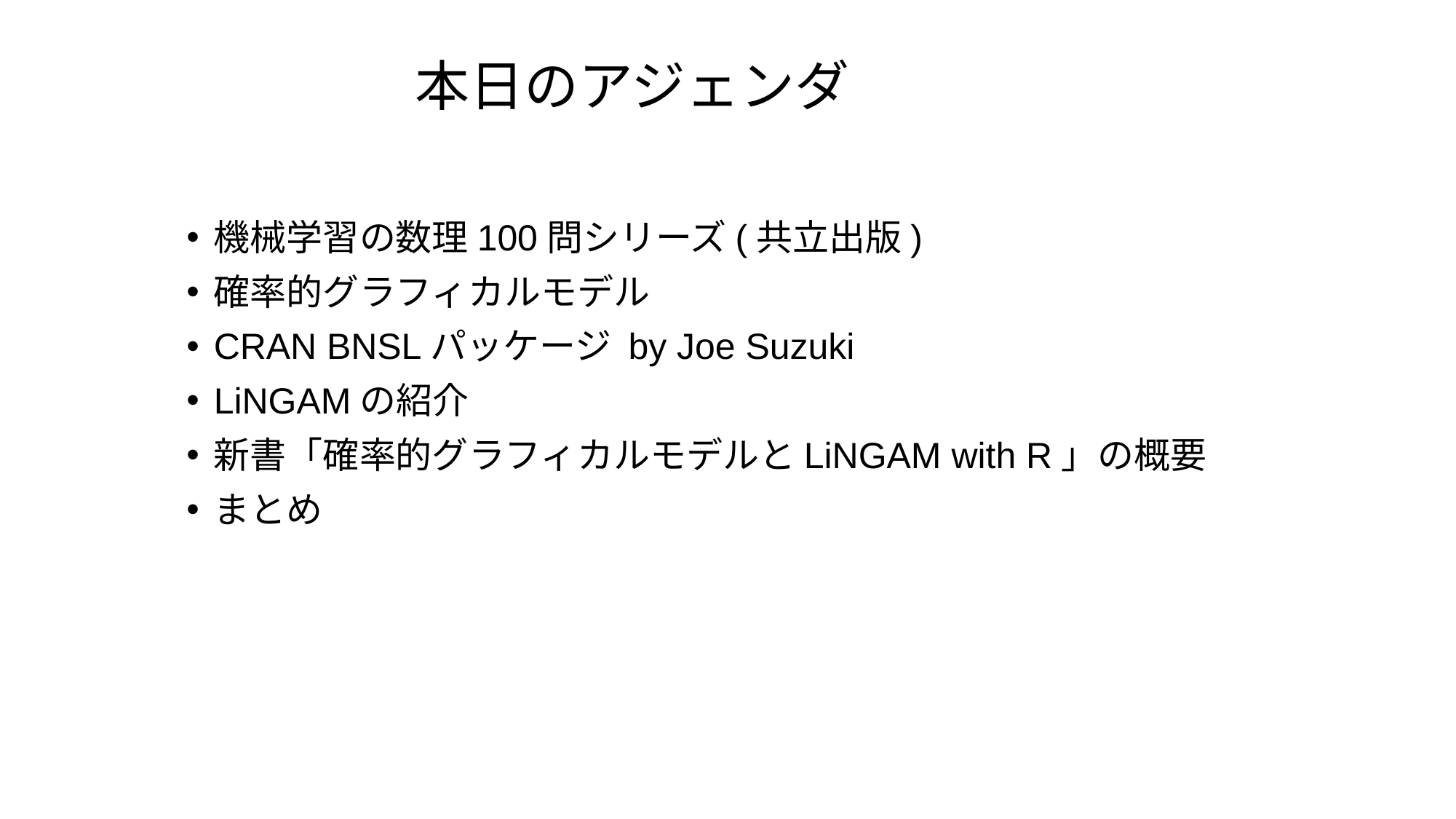

# 本日のアジェンダ
機械学習の数理100問シリーズ(共立出版)
確率的グラフィカルモデル
CRAN BNSLパッケージ by Joe Suzuki
LiNGAMの紹介
新書「確率的グラフィカルモデルとLiNGAM with R」の概要
まとめ